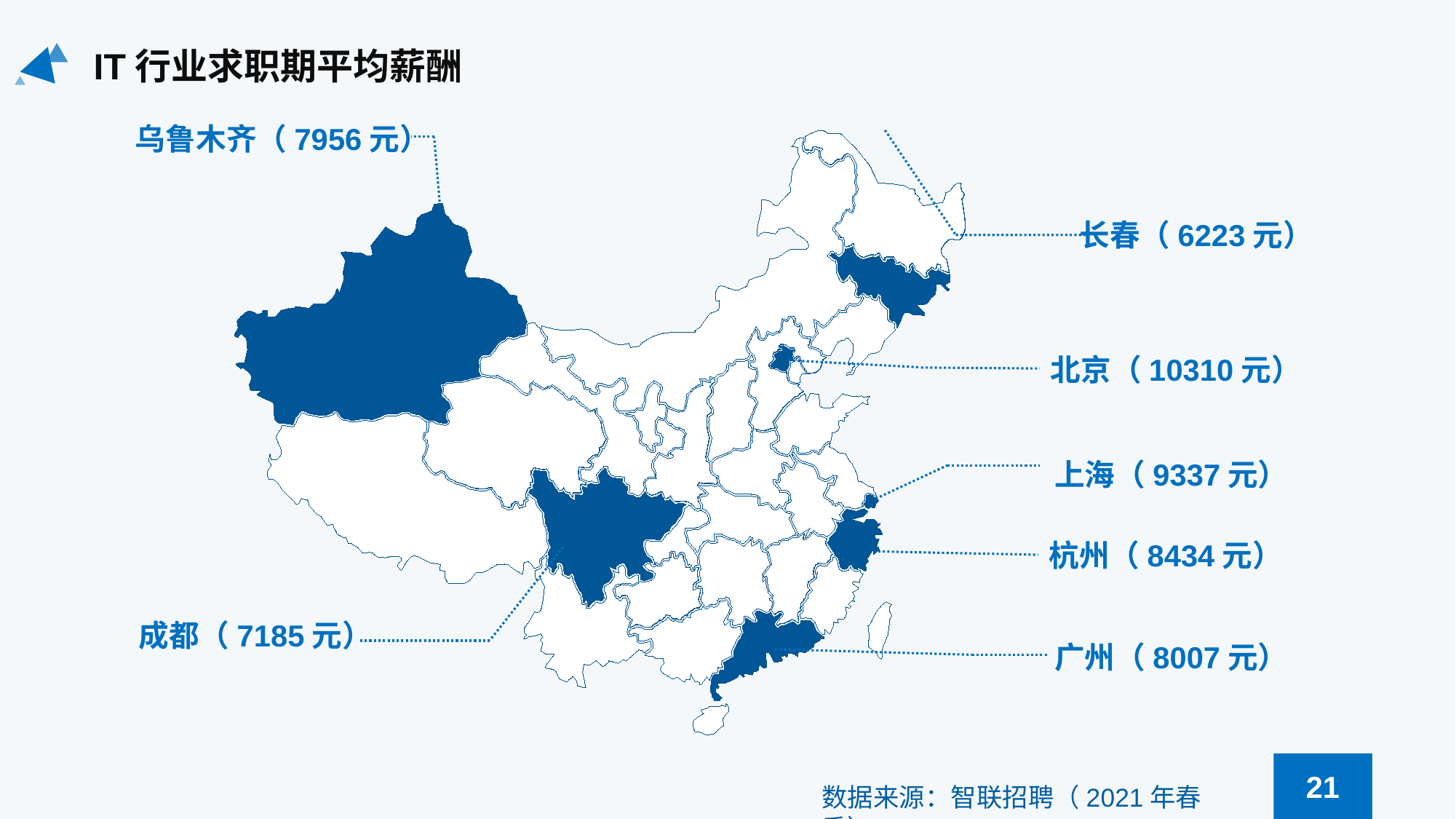

IT行业求职期平均薪酬

乌鲁木齐（7956元）

长春（6223元）

北京（10310元）

上海（9337元）
杭州（8434元）

成都（7185元）
广州（8007元）

21
数据来源：智联招聘（2021年春季）